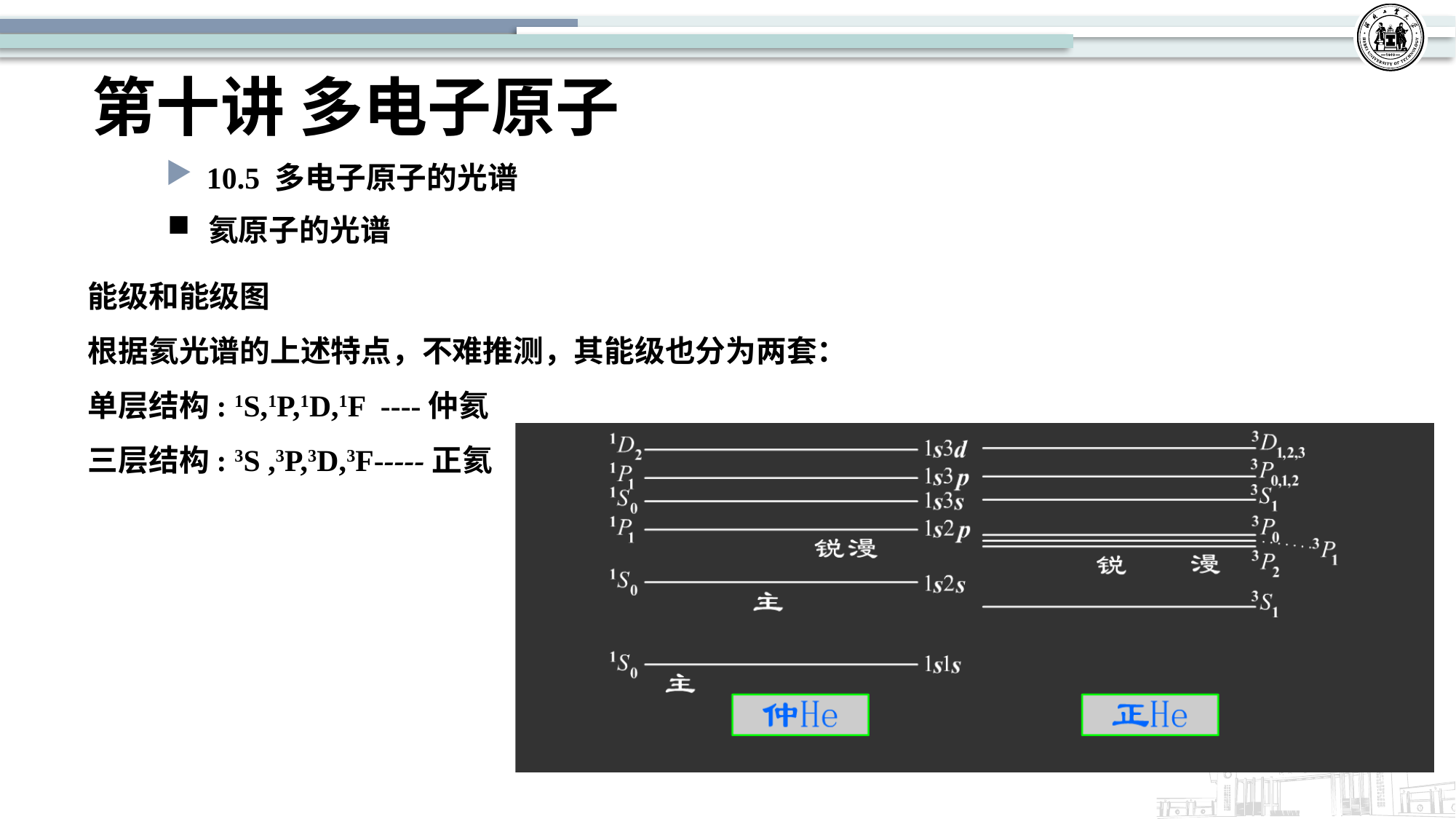

# 第十讲 多电子原子
10.5 多电子原子的光谱
氦原子的光谱
能级和能级图
根据氦光谱的上述特点，不难推测，其能级也分为两套：
单层结构: 1S,1P,1D,1F  ----仲氦
三层结构: 3S ,3P,3D,3F-----正氦